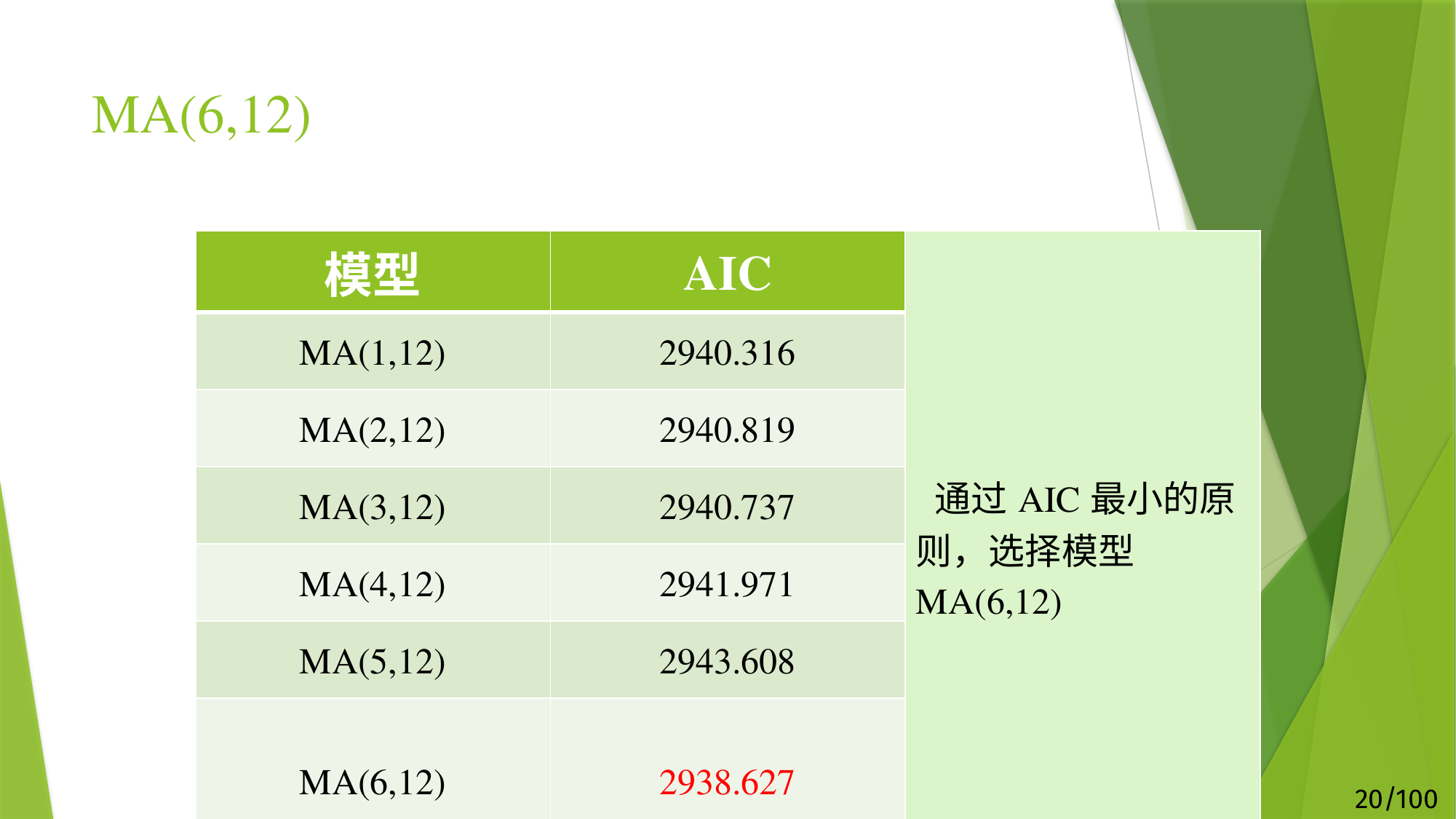

# MA(6,12)
| 模型 | AIC | 通过AIC最小的原则，选择模型MA(6,12) |
| --- | --- | --- |
| MA(1,12) | 2940.316 |  |
| MA(2,12) | 2940.819 |  |
| MA(3,12) | 2940.737 |  |
| MA(4,12) | 2941.971 |  |
| MA(5,12) | 2943.608 |  |
| MA(6,12) | 2938.627 |  |
20/100